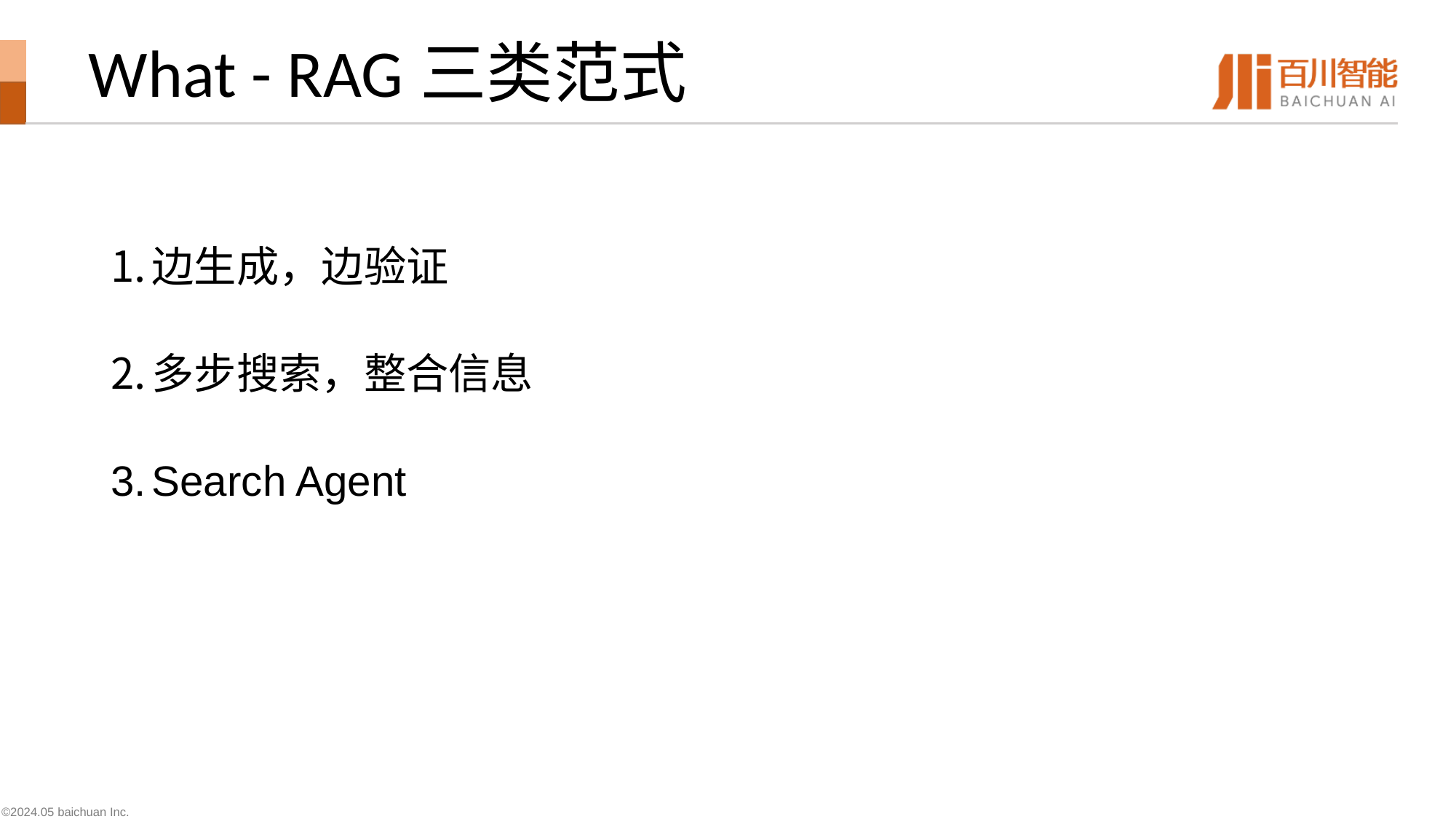

#
What - RAG三类范式

边生成，边验证
多步搜索，整合信息
Search Agent